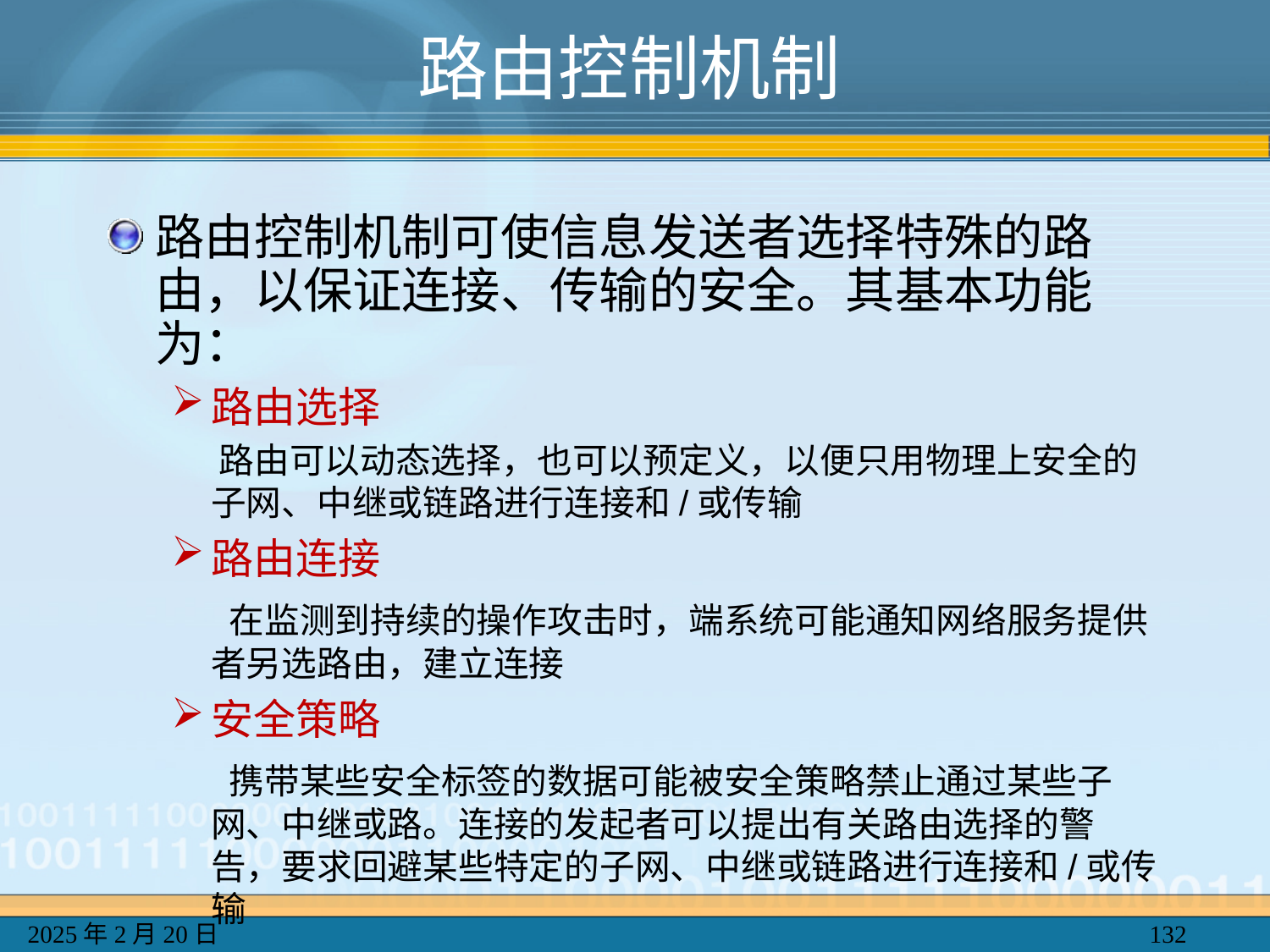

# 路由控制机制
路由控制机制可使信息发送者选择特殊的路由，以保证连接、传输的安全。其基本功能为：
路由选择
     路由可以动态选择，也可以预定义，以便只用物理上安全的子网、中继或链路进行连接和/或传输
路由连接
     在监测到持续的操作攻击时，端系统可能通知网络服务提供者另选路由，建立连接
安全策略
     携带某些安全标签的数据可能被安全策略禁止通过某些子网、中继或路。连接的发起者可以提出有关路由选择的警告，要求回避某些特定的子网、中继或链路进行连接和/或传输
2025年2月20日
132